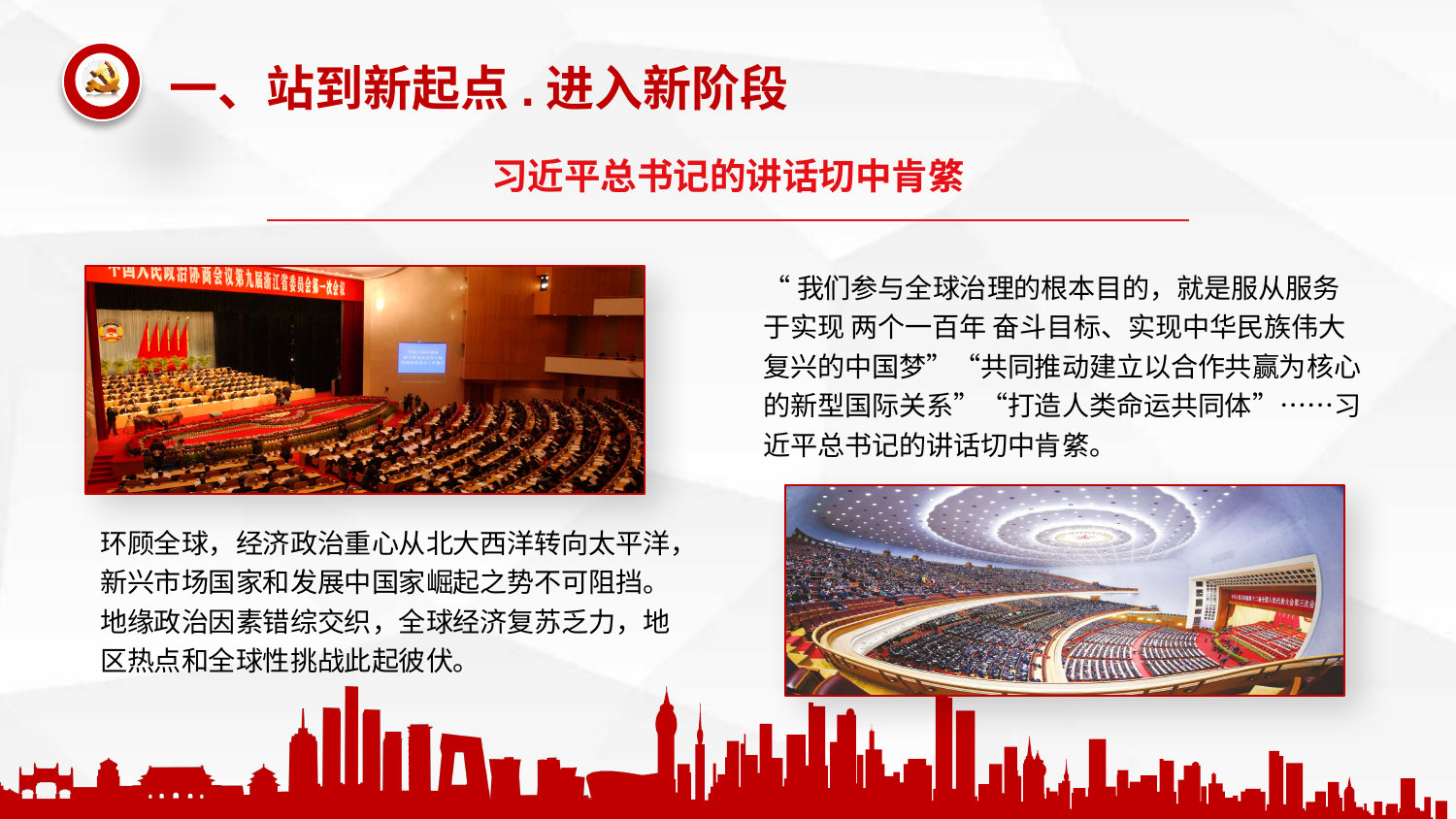

习近平总书记的讲话切中肯綮

“我们参与全球治理的根本目的，就是服从服务于实现 两个一百年 奋斗目标、实现中华民族伟大复兴的中国梦”“共同推动建立以合作共赢为核心的新型国际关系”“打造人类命运共同体”……习近平总书记的讲话切中肯綮。

环顾全球，经济政治重心从北大西洋转向太平洋，新兴市场国家和发展中国家崛起之势不可阻挡。地缘政治因素错综交织，全球经济复苏乏力，地区热点和全球性挑战此起彼伏。